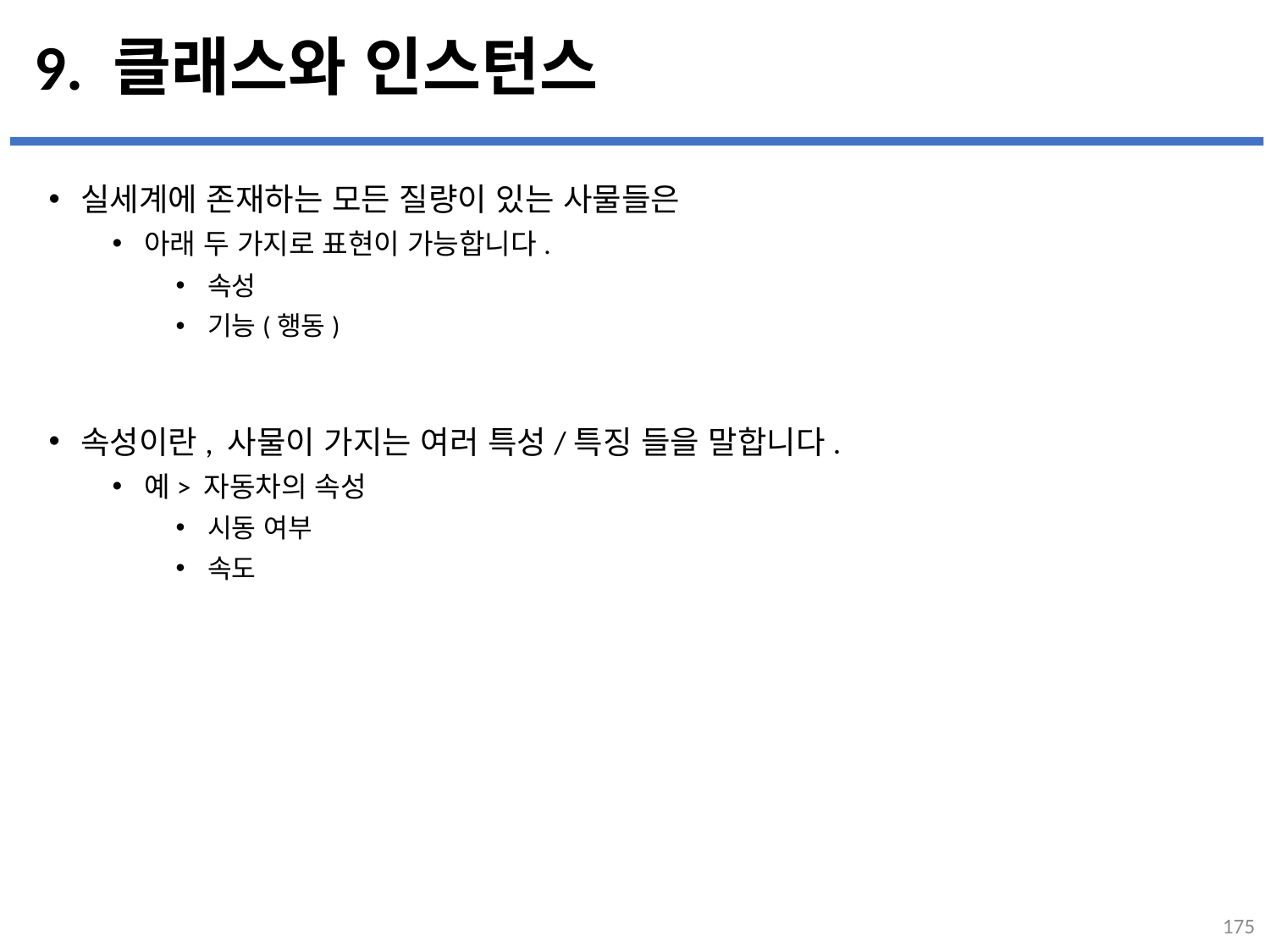

# 9. 클래스와 인스턴스
실세계에 존재하는 모든 질량이 있는 사물들은
아래 두 가지로 표현이 가능합니다.
속성
기능(행동)

속성이란, 사물이 가지는 여러 특성/특징 들을 말합니다.
예> 자동차의 속성
시동 여부
속도

...

설명
175